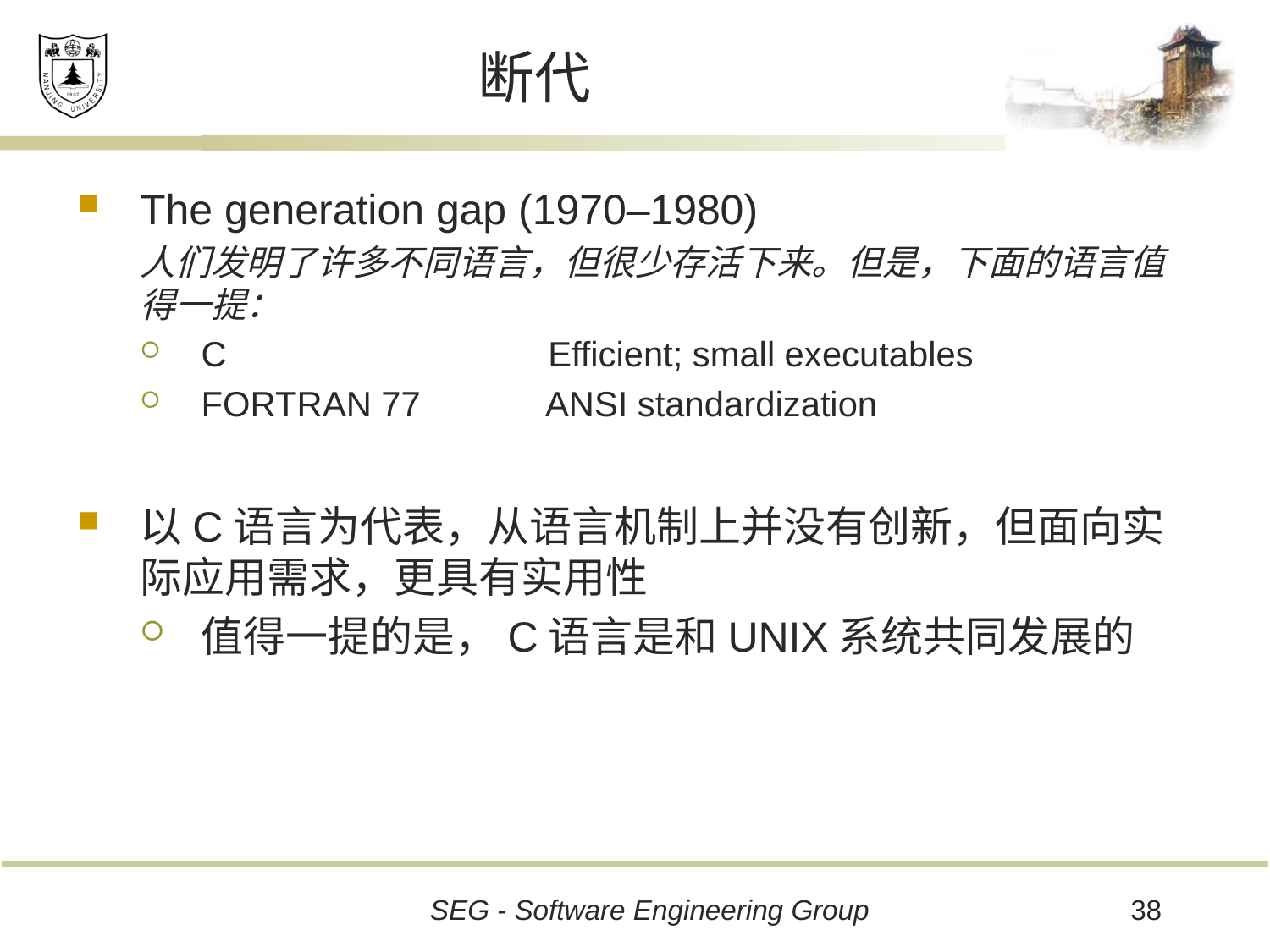

# 断代
The generation gap (1970–1980)
人们发明了许多不同语言，但很少存活下来。但是，下面的语言值得一提：
C                                 Efficient; small executables
FORTRAN 77             ANSI standardization

以C语言为代表，从语言机制上并没有创新，但面向实际应用需求，更具有实用性
值得一提的是，C语言是和UNIX系统共同发展的
38
SEG - Software Engineering Group